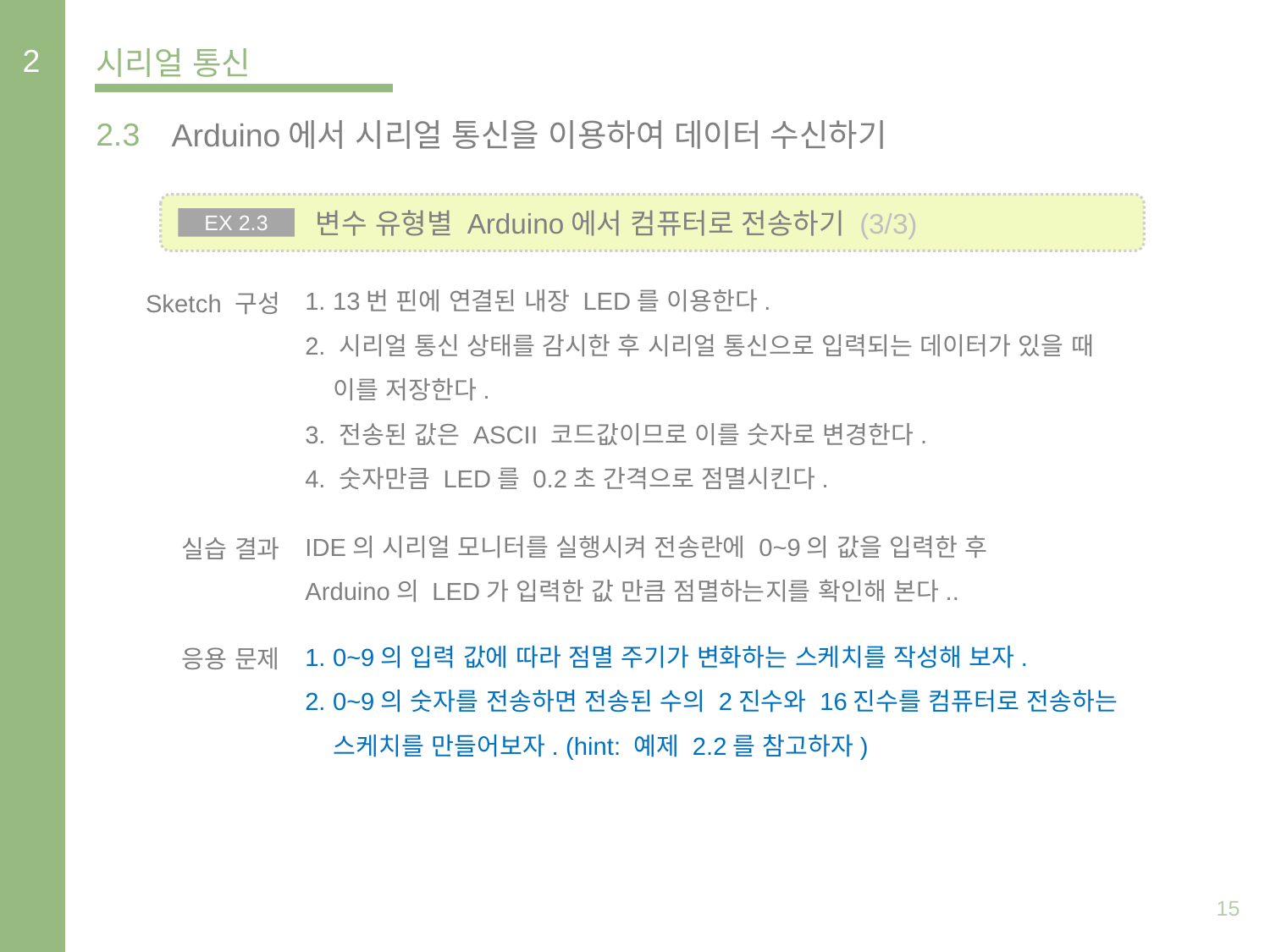

2
시리얼 통신
2.3
Arduino에서 시리얼 통신을 이용하여 데이터 수신하기
                 변수 유형별 Arduino에서 컴퓨터로 전송하기 (3/3)
EX 2.3
1. 13번 핀에 연결된 내장 LED를 이용한다.
2. 시리얼 통신 상태를 감시한 후 시리얼 통신으로 입력되는 데이터가 있을 때
    이를 저장한다.
3. 전송된 값은 ASCII 코드값이므로 이를 숫자로 변경한다.
4. 숫자만큼 LED를 0.2초 간격으로 점멸시킨다.
Sketch 구성
IDE의 시리얼 모니터를 실행시켜 전송란에 0~9의 값을 입력한 후
Arduino의 LED가 입력한 값 만큼 점멸하는지를 확인해 본다..
실습 결과
1. 0~9의 입력 값에 따라 점멸 주기가 변화하는 스케치를 작성해 보자.
2. 0~9의 숫자를 전송하면 전송된 수의 2진수와 16진수를 컴퓨터로 전송하는
    스케치를 만들어보자. (hint: 예제 2.2를 참고하자)
응용 문제
15